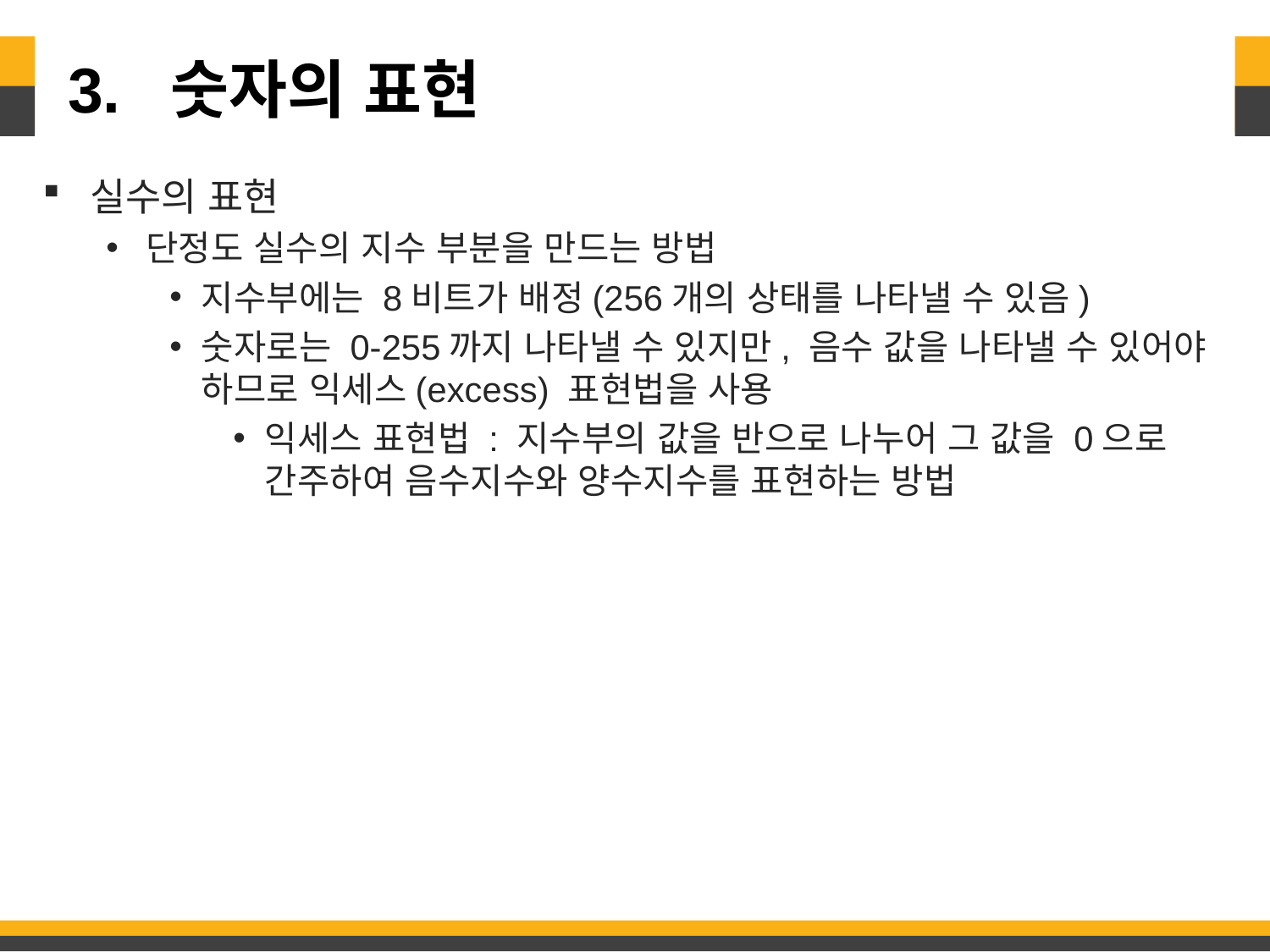

# 3.  숫자의 표현
실수의 표현
단정도 실수의 지수 부분을 만드는 방법
지수부에는 8비트가 배정(256개의 상태를 나타낼 수 있음)
숫자로는 0-255까지 나타낼 수 있지만, 음수 값을 나타낼 수 있어야 하므로 익세스(excess) 표현법을 사용
익세스 표현법 : 지수부의 값을 반으로 나누어 그 값을 0으로 간주하여 음수지수와 양수지수를 표현하는 방법